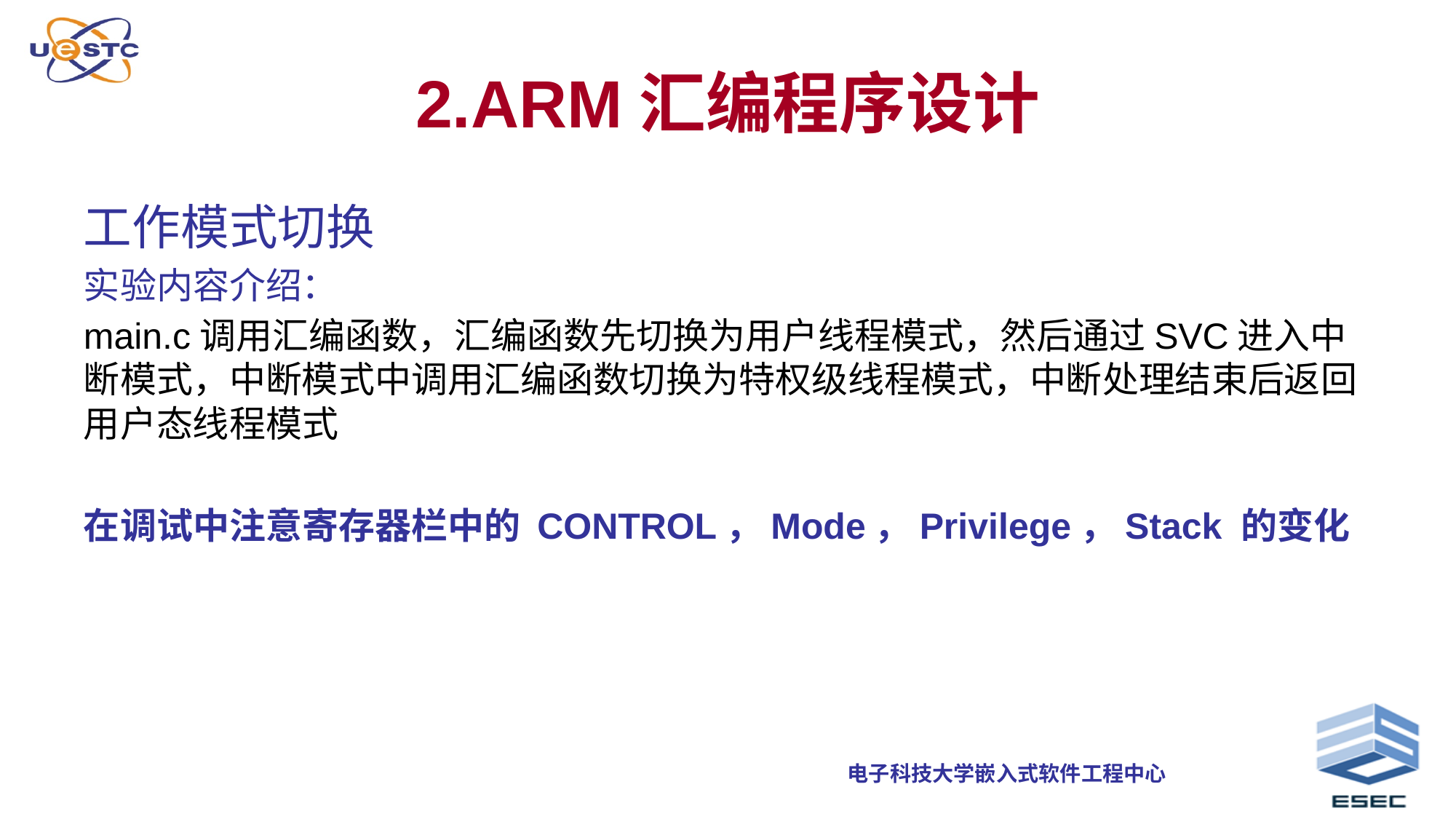

# 2.ARM汇编程序设计
工作模式切换
实验内容介绍：
main.c调用汇编函数，汇编函数先切换为用户线程模式，然后通过SVC进入中断模式，中断模式中调用汇编函数切换为特权级线程模式，中断处理结束后返回用户态线程模式

在调试中注意寄存器栏中的 CONTROL，Mode，Privilege，Stack 的变化